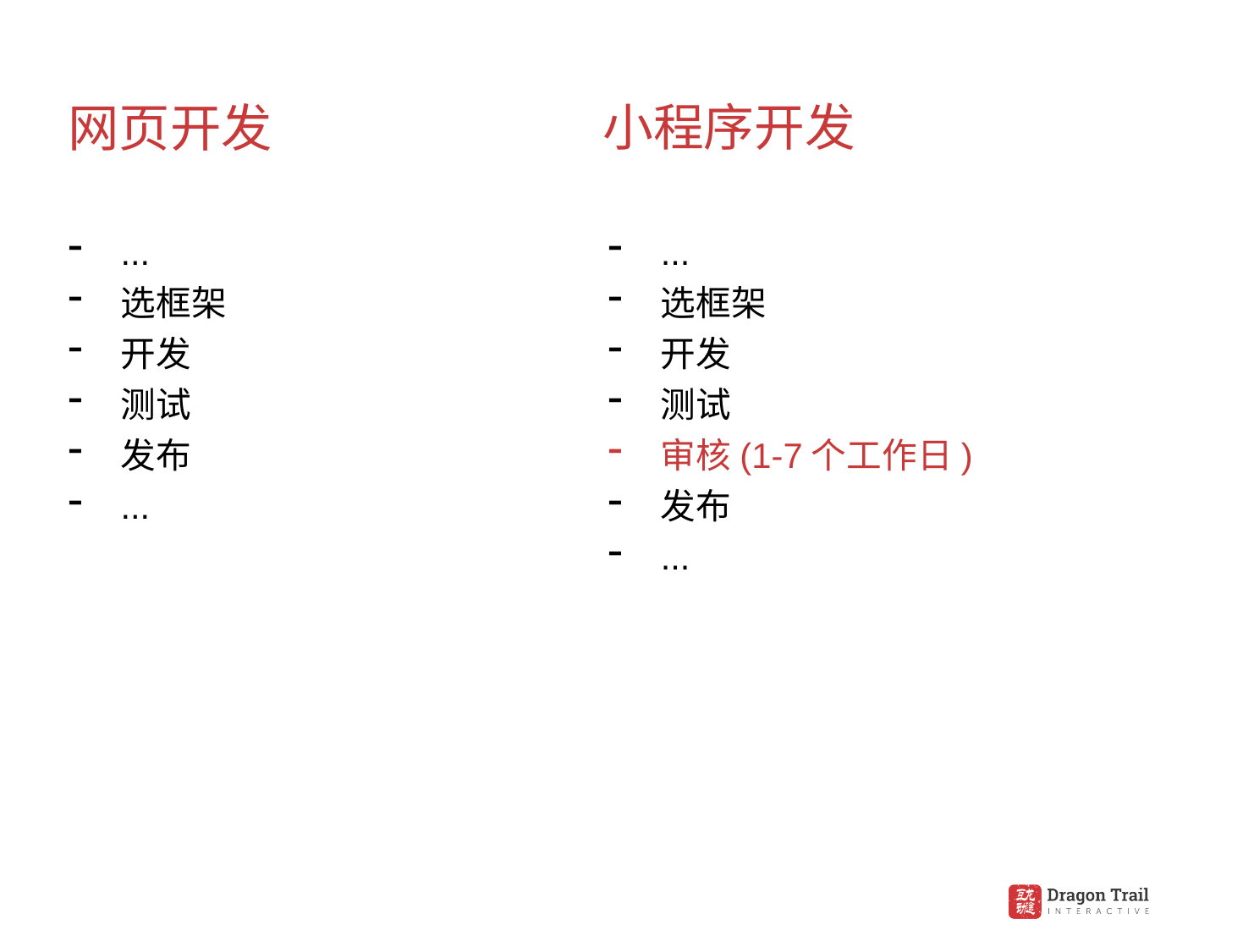

网页开发
小程序开发
...
选框架
开发
测试
发布
...
...
选框架
开发
测试
审核(1-7个工作日)
发布
...